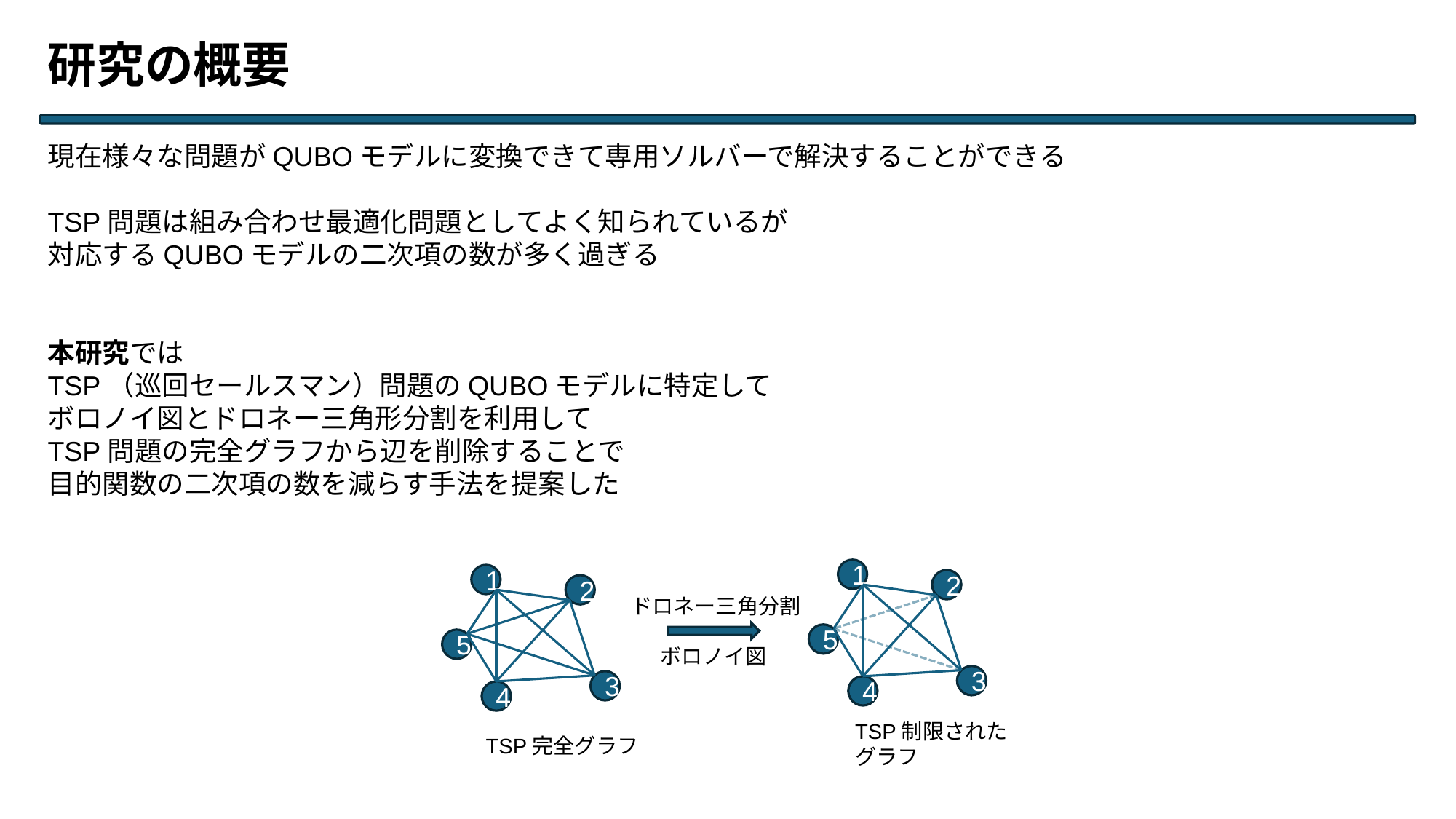

研究の概要

現在様々な問題がQUBOモデルに変換できて専用ソルバーで解決することができる

TSP問題は組み合わせ最適化問題としてよく知られているが
対応するQUBOモデルの二次項の数が多く過ぎる

本研究では
TSP（巡回セールスマン）問題のQUBOモデルに特定して
ボロノイ図とドロネー三角形分割を利用して
TSP問題の完全グラフから辺を削除することで
目的関数の二次項の数を減らす手法を提案した
1
2
5
3
4
1
2
5
3
4
ドロネー三角分割

ボロノイ図
TSP制限された
グラフ
TSP完全グラフ